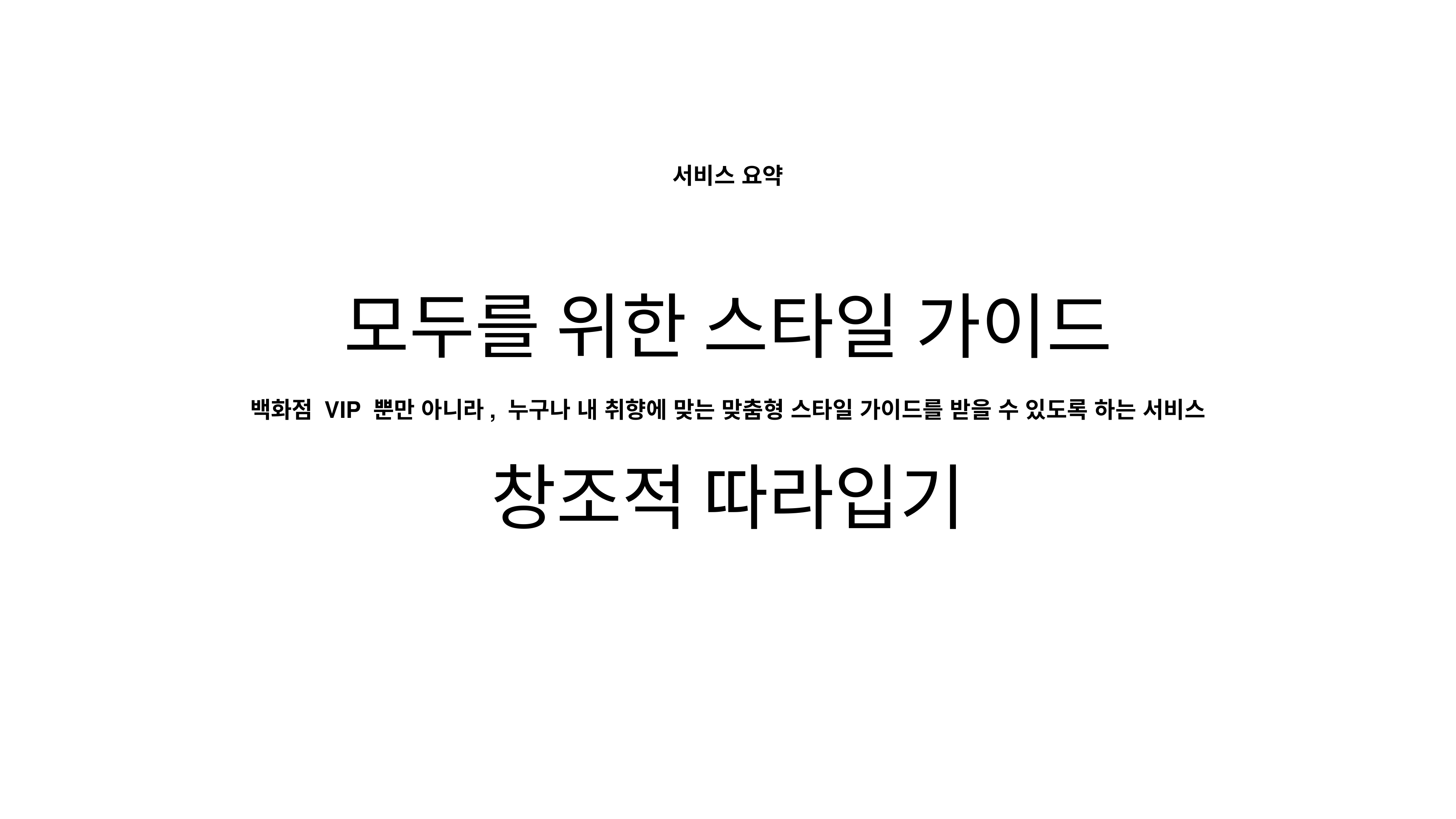

서비스 요약
# 모두를 위한 스타일 가이드

창조적 따라입기
백화점 VIP 뿐만 아니라, 누구나 내 취향에 맞는 맞춤형 스타일 가이드를 받을 수 있도록 하는 서비스